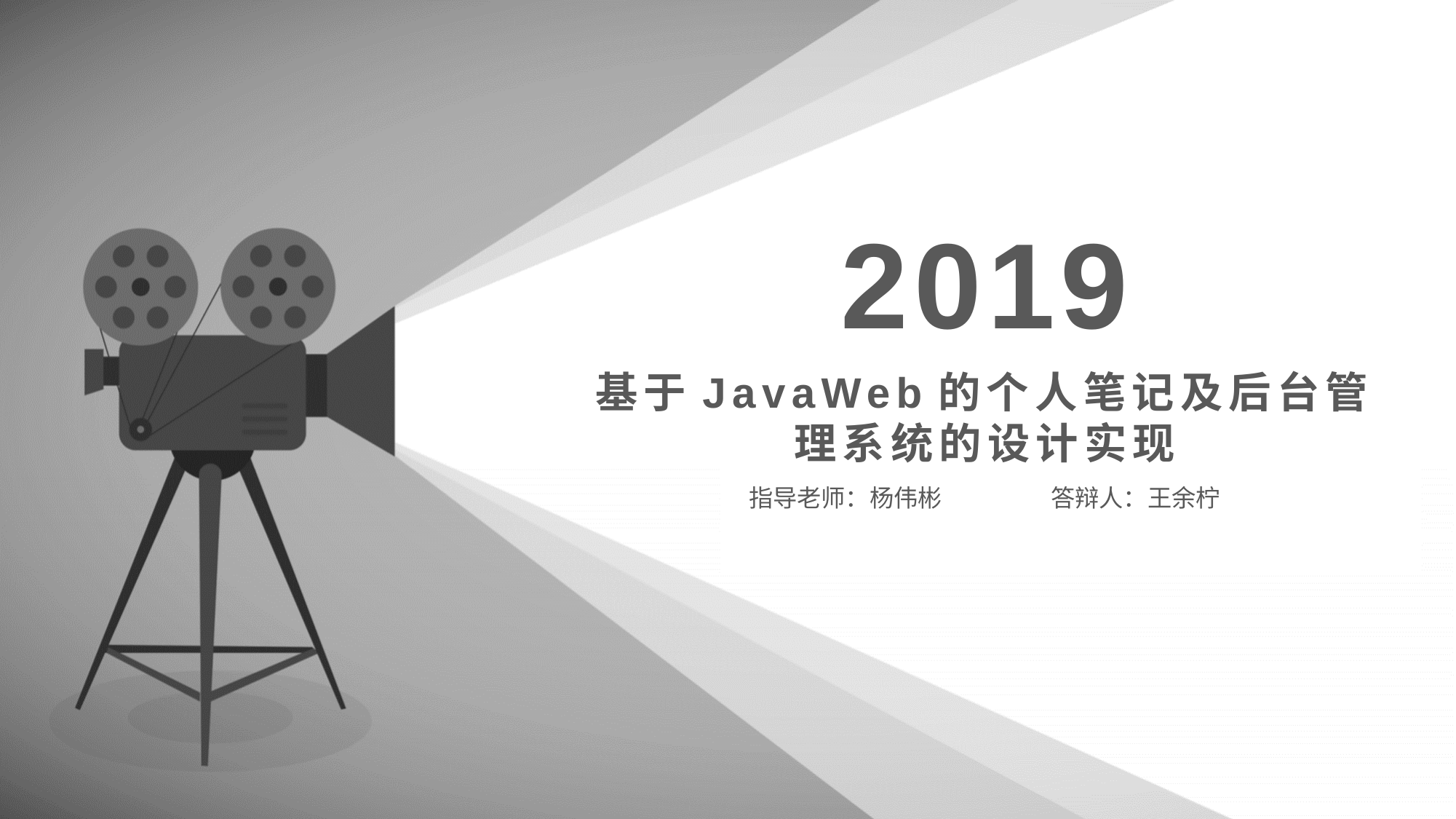

2019
基于JavaWeb的个人笔记及后台管理系统的设计实现
指导老师：杨伟彬                    答辩人：王余柠